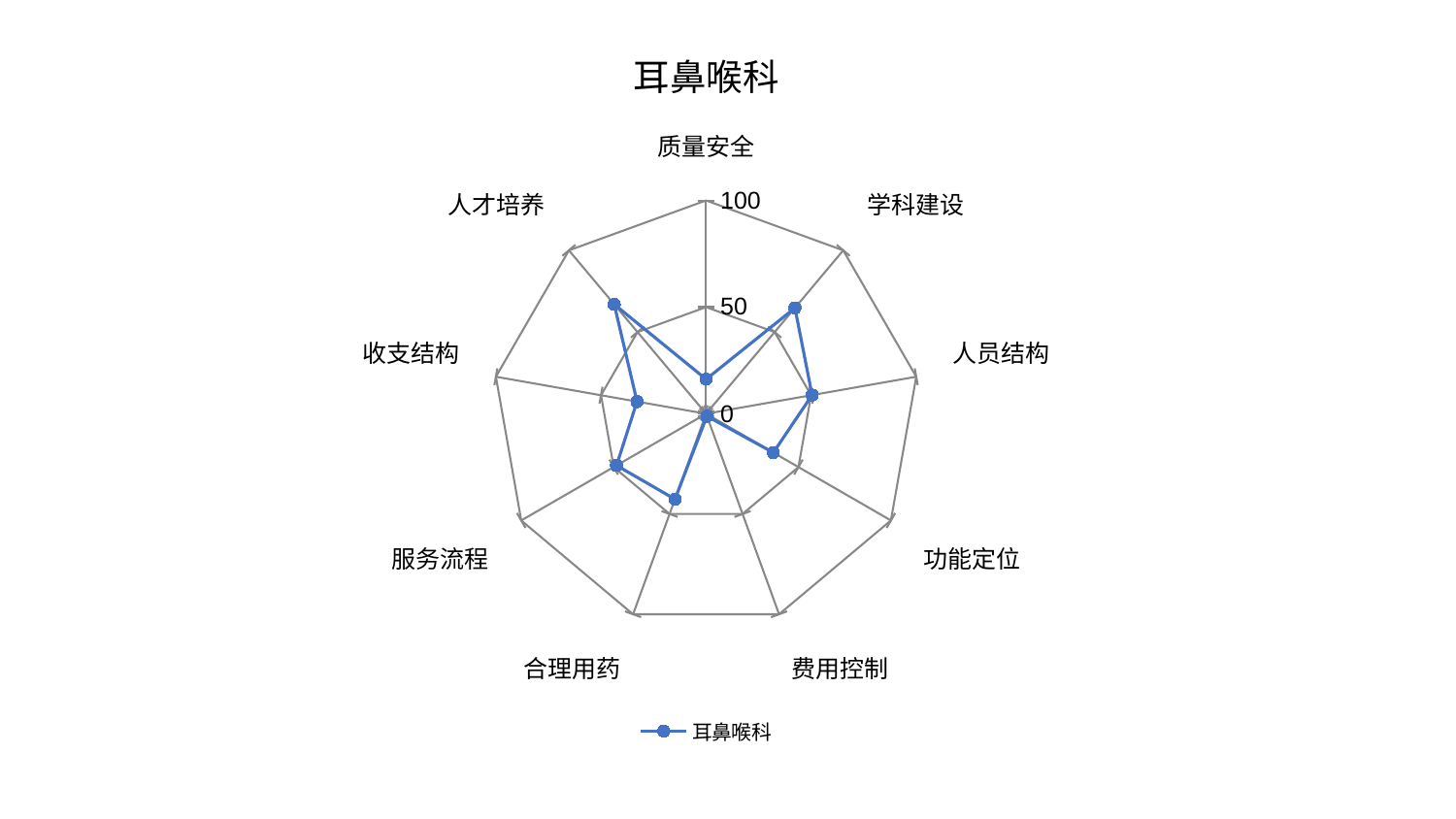

### Chart: 耳鼻喉科

| Category | 耳鼻喉科 |
|---|---|
| 质量安全 | 16.202304658008508 |
| 学科建设 | 64.8005245221934 |
| 人员结构 | 50.457267076151446 |
| 功能定位 | 36.39942941888227 |
| 费用控制 | 1.2106574181972096 |
| 合理用药 | 42.60865832525658 |
| 服务流程 | 48.44606814813992 |
| 收支结构 | 32.86961531748509 |
| 人才培养 | 66.99183627443539 |
292